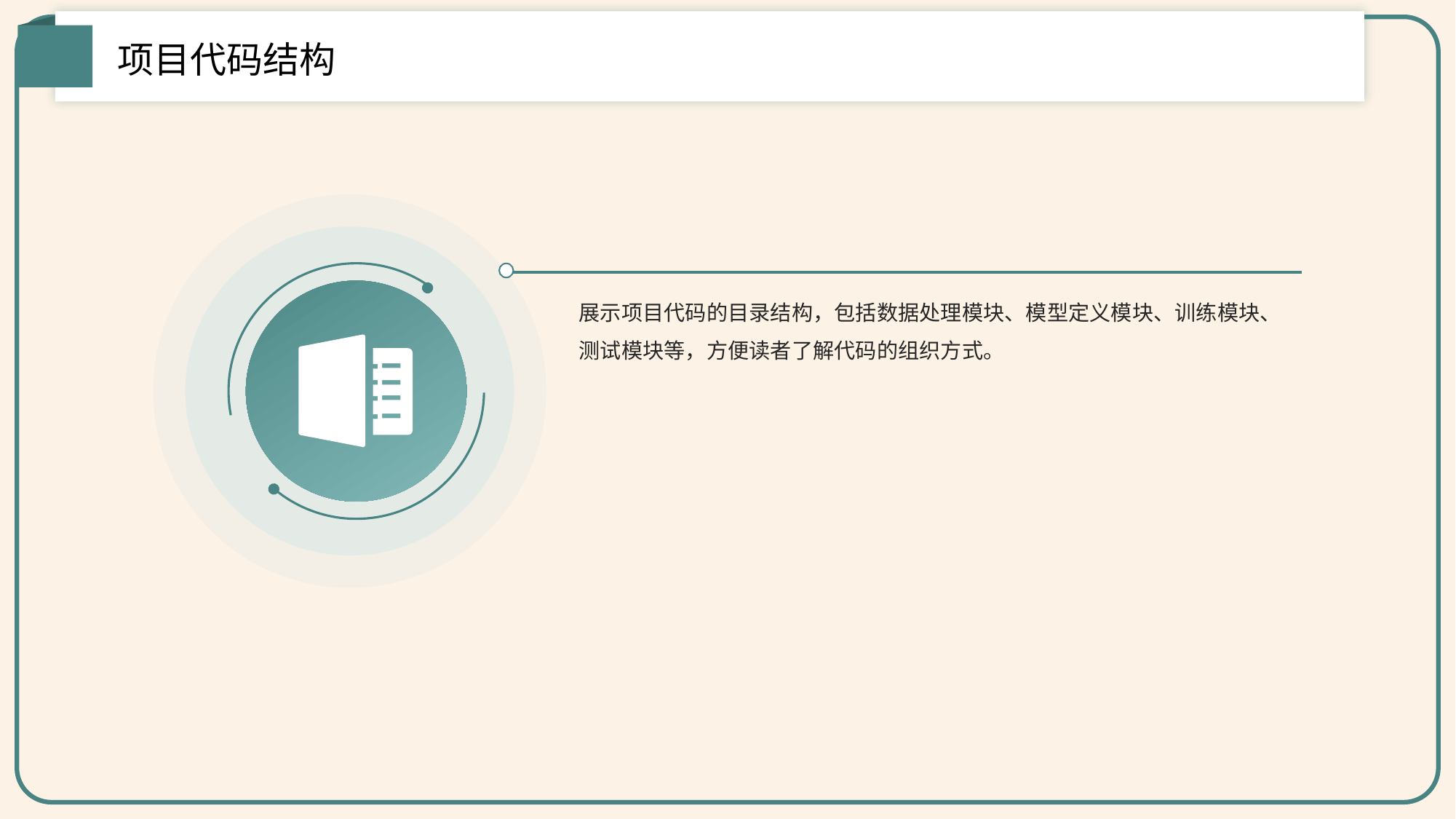

项目代码结构

展示项目代码的目录结构，包括数据处理模块、模型定义模块、训练模块、测试模块等，方便读者了解代码的组织方式。